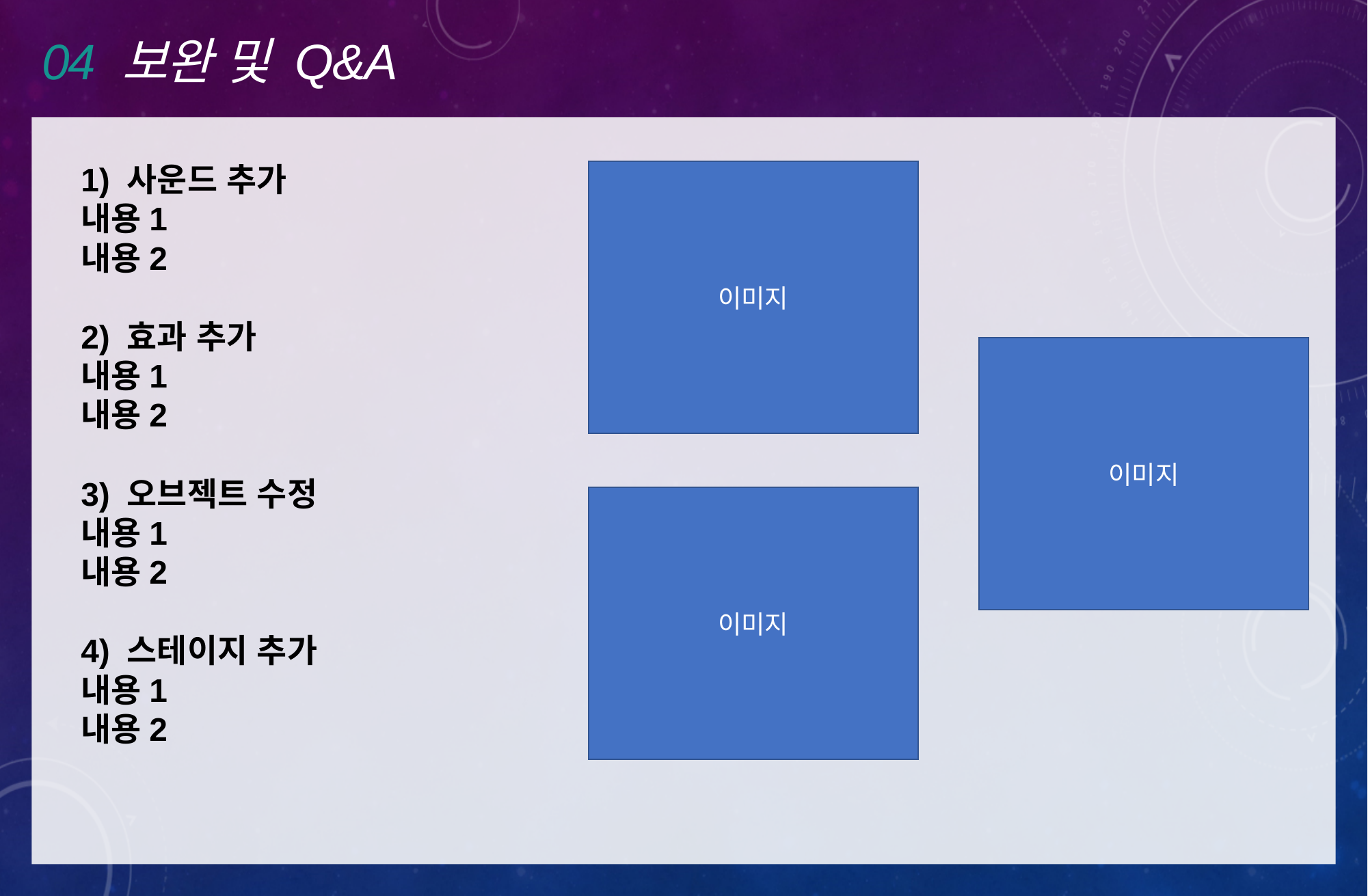

04 보완 및 Q&A

1) 사운드 추가
내용1
내용2

2) 효과 추가
내용1
내용2

3) 오브젝트 수정
내용1
내용2

4) 스테이지 추가
내용1
내용2
이미지
이미지
이미지